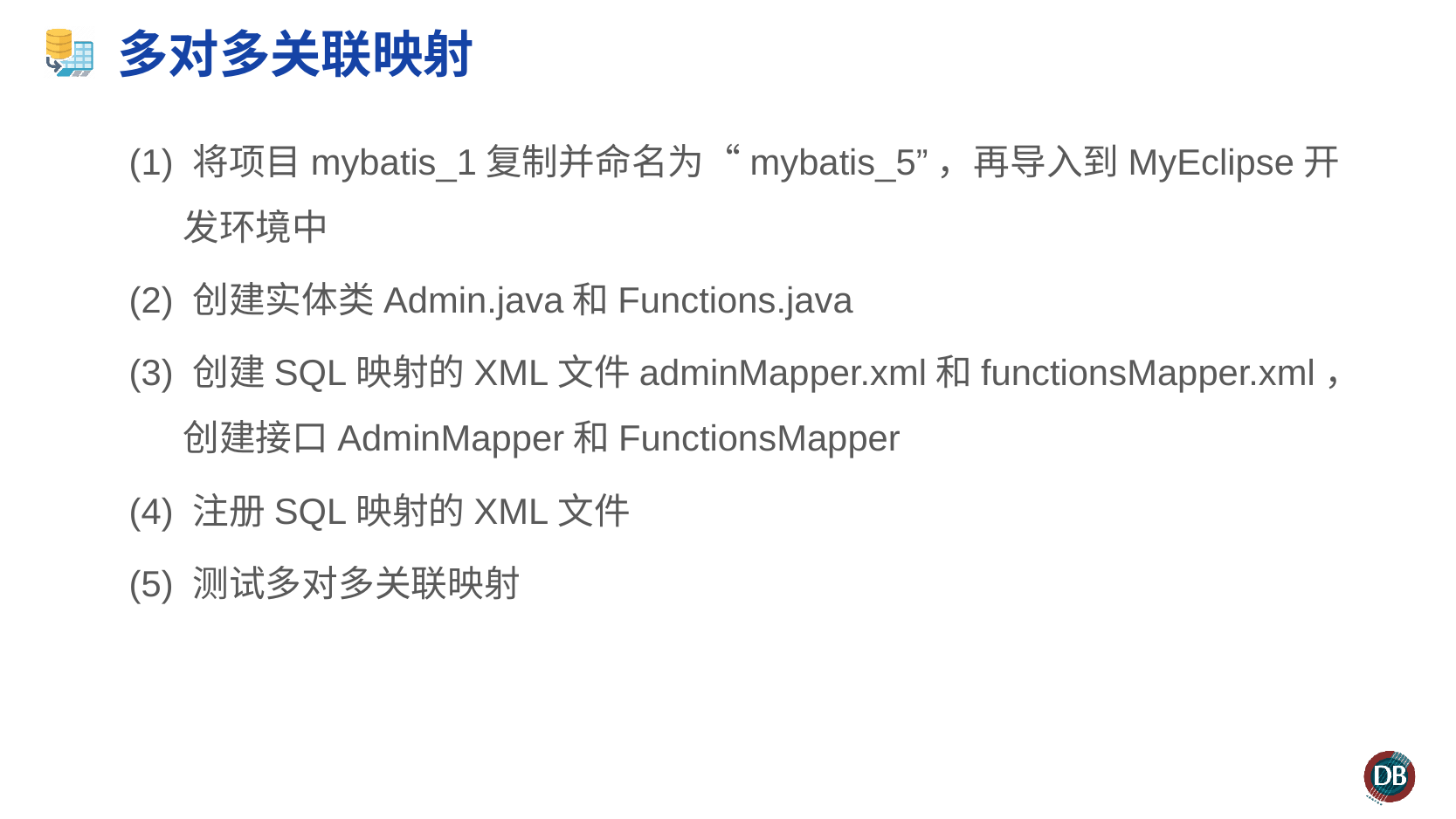

# 多对多关联映射
 (1) 将项目mybatis_1复制并命名为“mybatis_5”，再导入到MyEclipse开发环境中
 (2) 创建实体类Admin.java和Functions.java
 (3) 创建SQL映射的XML文件adminMapper.xml和functionsMapper.xml，创建接口AdminMapper和FunctionsMapper
 (4) 注册SQL映射的XML文件
 (5) 测试多对多关联映射